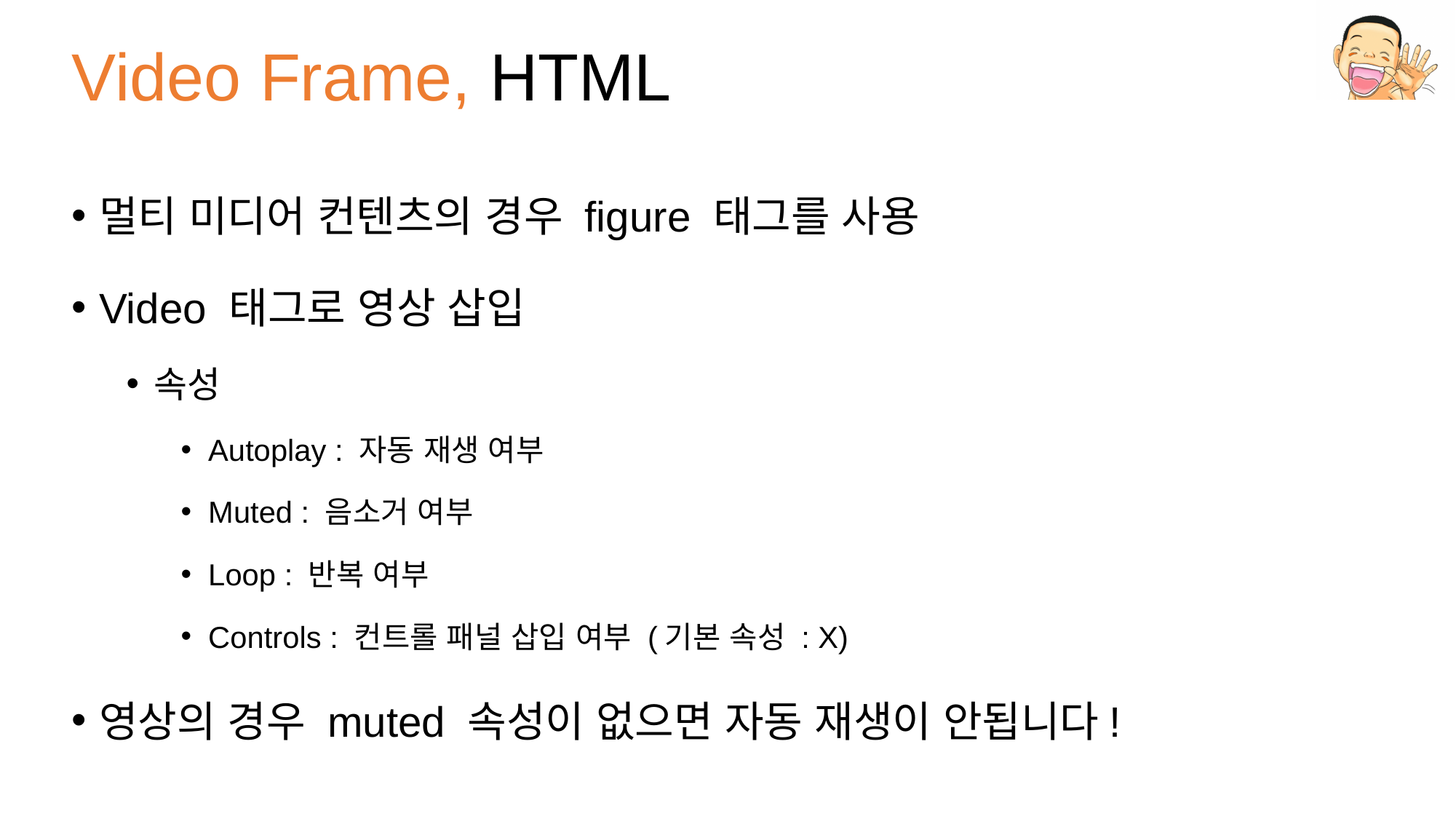

# Video Frame, HTML
멀티 미디어 컨텐츠의 경우 figure 태그를 사용
Video 태그로 영상 삽입
속성
Autoplay : 자동 재생 여부
Muted : 음소거 여부
Loop : 반복 여부
Controls : 컨트롤 패널 삽입 여부 (기본 속성 : X)
영상의 경우 muted 속성이 없으면 자동 재생이 안됩니다!